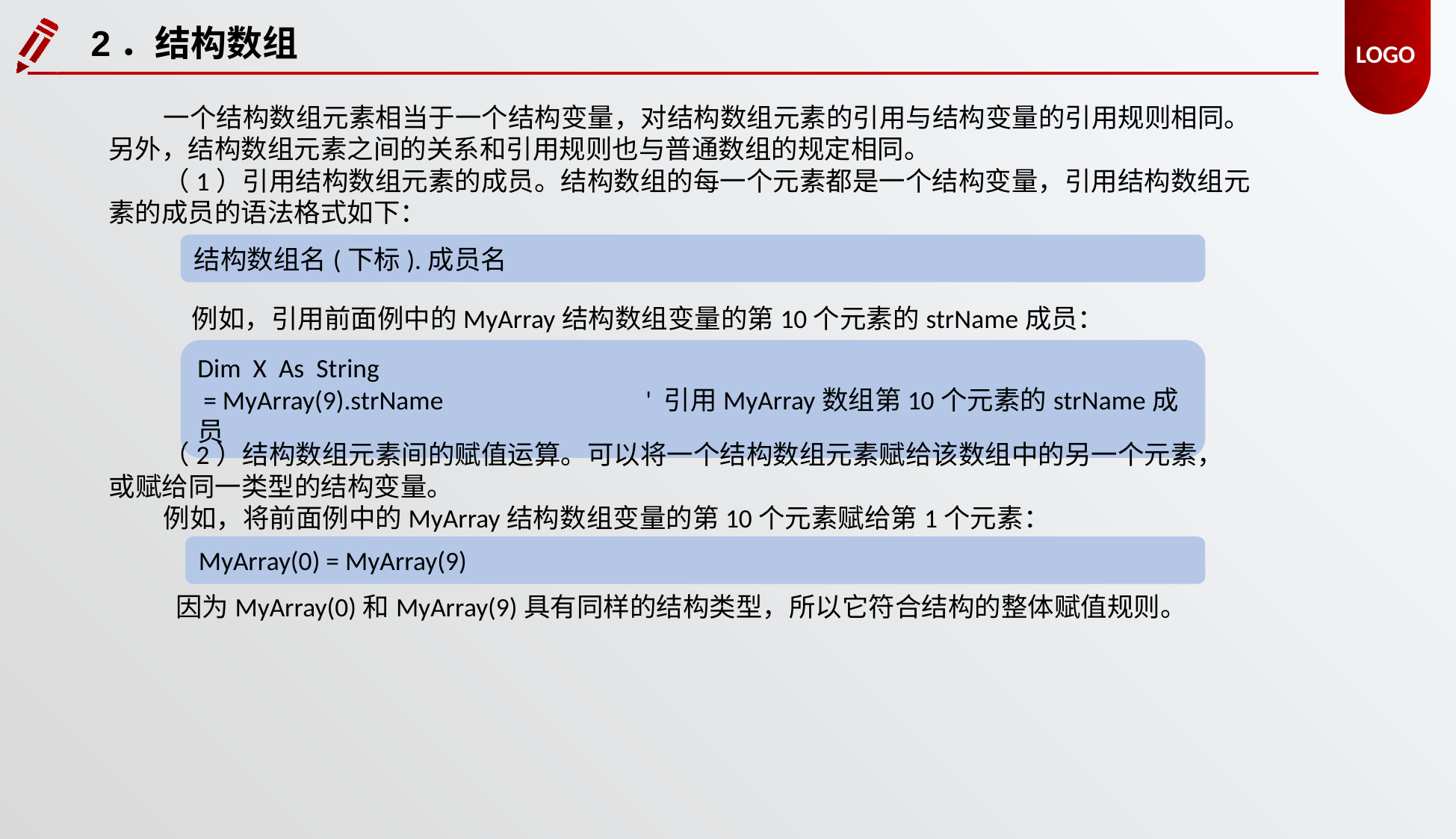

2．结构数组
一个结构数组元素相当于一个结构变量，对结构数组元素的引用与结构变量的引用规则相同。另外，结构数组元素之间的关系和引用规则也与普通数组的规定相同。
（1）引用结构数组元素的成员。结构数组的每一个元素都是一个结构变量，引用结构数组元素的成员的语法格式如下：
结构数组名(下标).成员名
例如，引用前面例中的MyArray结构数组变量的第10个元素的strName成员：
Dim  X  As  String
 = MyArray(9).strName		' 引用MyArray数组第10个元素的strName成员
（2）结构数组元素间的赋值运算。可以将一个结构数组元素赋给该数组中的另一个元素，或赋给同一类型的结构变量。
例如，将前面例中的MyArray结构数组变量的第10个元素赋给第1个元素：
MyArray(0) = MyArray(9)
因为MyArray(0)和MyArray(9)具有同样的结构类型，所以它符合结构的整体赋值规则。